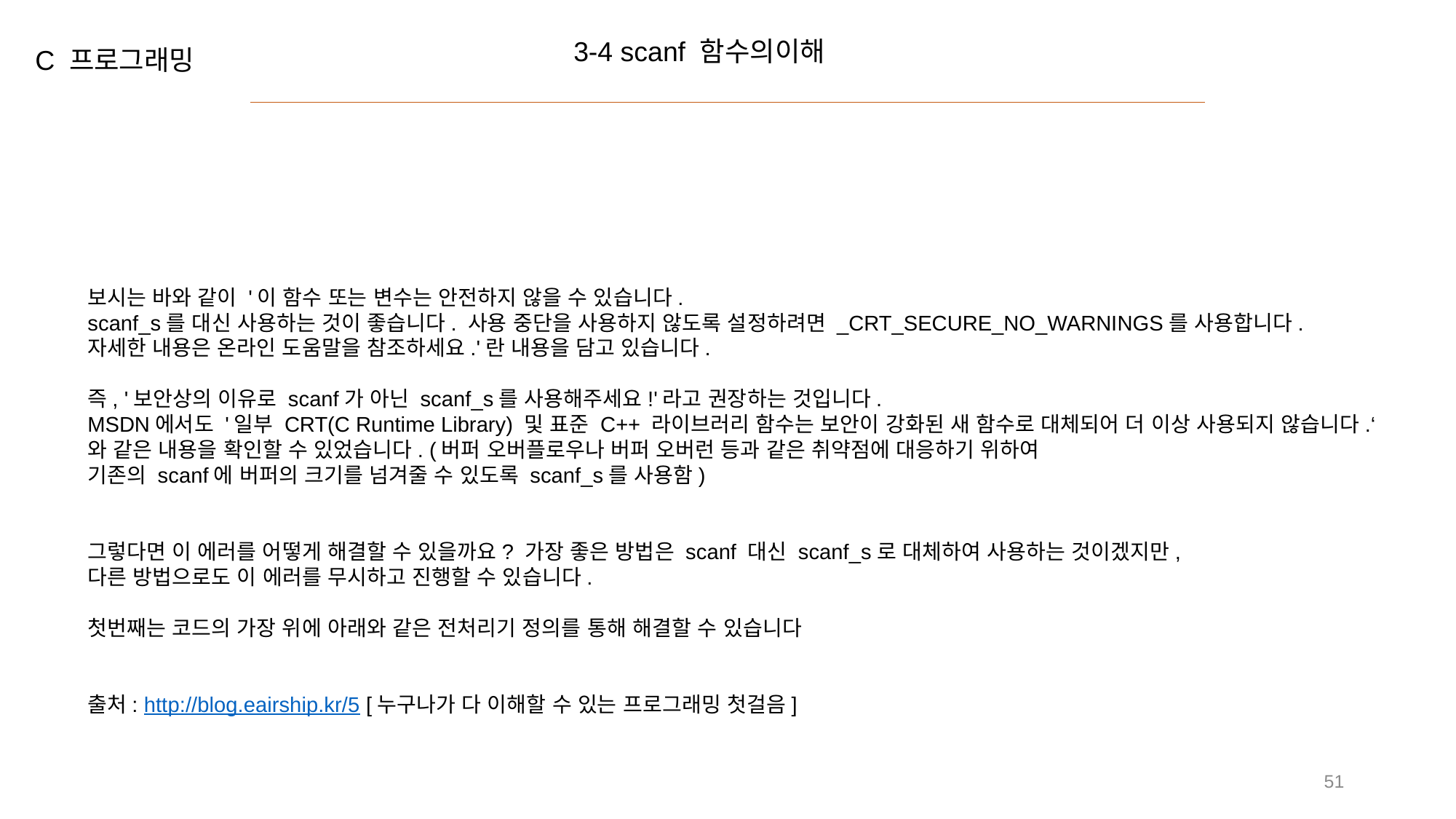

3-4 scanf 함수의이해
C 프로그래밍
보시는 바와 같이 '이 함수 또는 변수는 안전하지 않을 수 있습니다.
scanf_s를 대신 사용하는 것이 좋습니다. 사용 중단을 사용하지 않도록 설정하려면 _CRT_SECURE_NO_WARNINGS를 사용합니다.
자세한 내용은 온라인 도움말을 참조하세요.'란 내용을 담고 있습니다.

즉, '보안상의 이유로 scanf가 아닌 scanf_s를 사용해주세요!'라고 권장하는 것입니다.
MSDN에서도 '일부 CRT(C Runtime Library) 및 표준 C++ 라이브러리 함수는 보안이 강화된 새 함수로 대체되어 더 이상 사용되지 않습니다.‘
와 같은 내용을 확인할 수 있었습니다. (버퍼 오버플로우나 버퍼 오버런 등과 같은 취약점에 대응하기 위하여
기존의 scanf에 버퍼의 크기를 넘겨줄 수 있도록 scanf_s를 사용함)

그렇다면 이 에러를 어떻게 해결할 수 있을까요? 가장 좋은 방법은 scanf 대신 scanf_s로 대체하여 사용하는 것이겠지만,
다른 방법으로도 이 에러를 무시하고 진행할 수 있습니다.
첫번째는 코드의 가장 위에 아래와 같은 전처리기 정의를 통해 해결할 수 있습니다
출처: http://blog.eairship.kr/5 [누구나가 다 이해할 수 있는 프로그래밍 첫걸음]
51